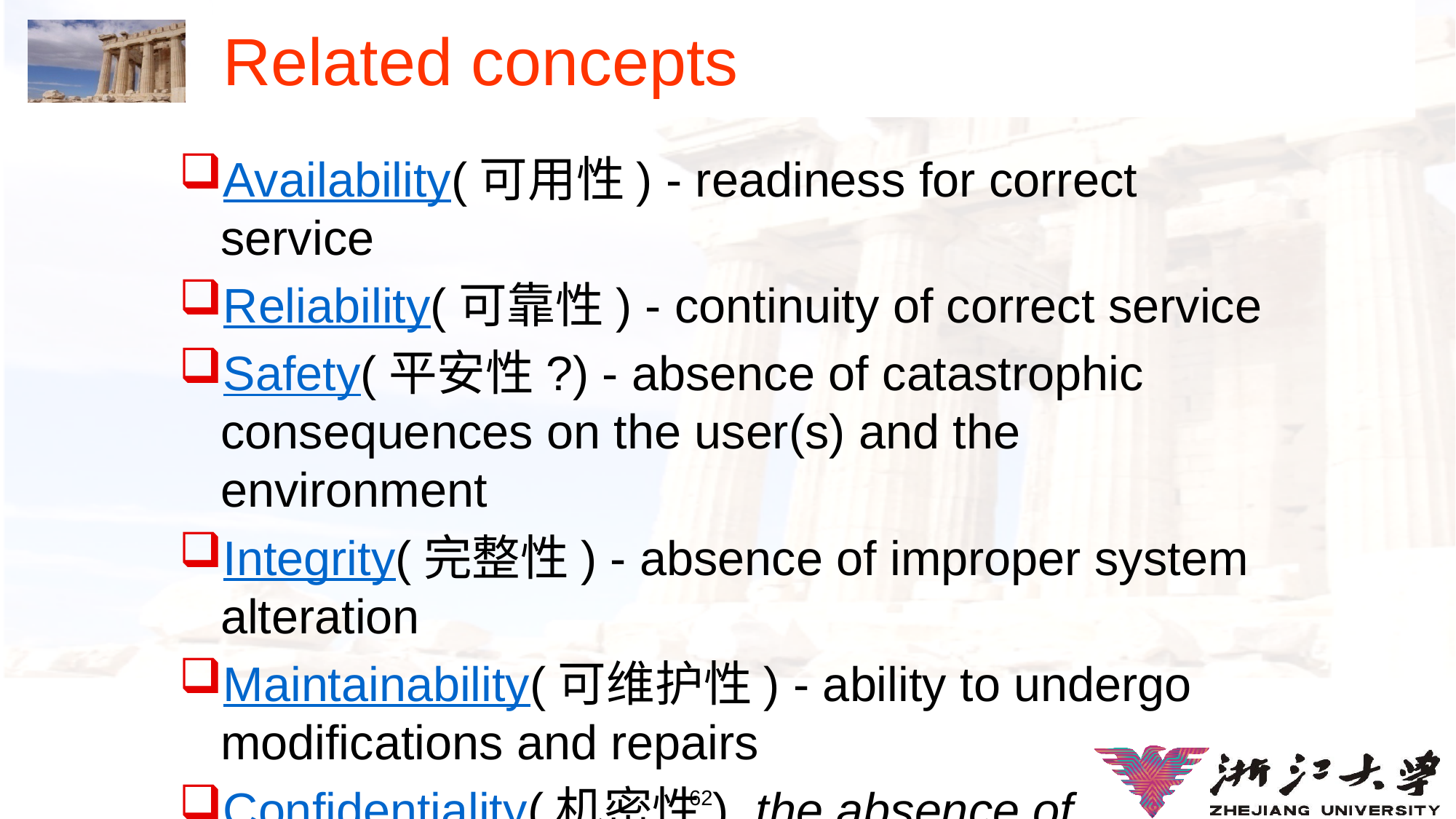

# Related concepts
Availability(可用性) - readiness for correct service
Reliability(可靠性) - continuity of correct service
Safety(平安性?) - absence of catastrophic consequences on the user(s) and the environment
Integrity(完整性) - absence of improper system alteration
Maintainability(可维护性) - ability to undergo modifications and repairs
Confidentiality(机密性), the absence of unauthorized disclosure of information
Security(安全保障) is a composite of Confidentiality, Integrity, and Availability.